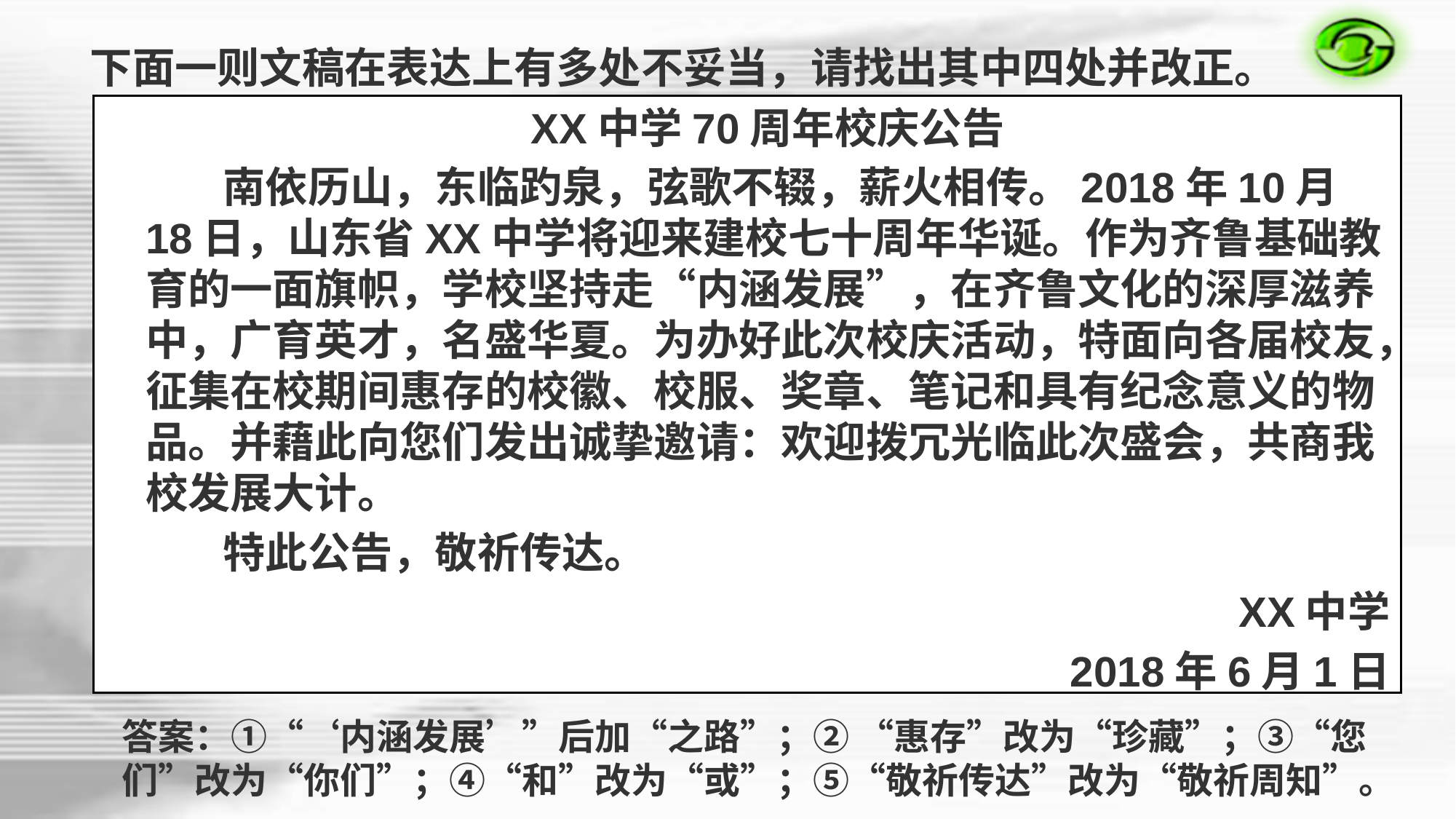

下面一则文稿在表达上有多处不妥当，请找出其中四处并改正。

XX中学70周年校庆公告
       南依历山，东临趵泉，弦歌不辍，薪火相传。2018年10月18日，山东省XX中学将迎来建校七十周年华诞。作为齐鲁基础教育的一面旗帜，学校坚持走“内涵发展”，在齐鲁文化的深厚滋养中，广育英才，名盛华夏。为办好此次校庆活动，特面向各届校友，征集在校期间惠存的校徽、校服、奖章、笔记和具有纪念意义的物品。并藉此向您们发出诚挚邀请：欢迎拨冗光临此次盛会，共商我校发展大计。
       特此公告，敬祈传达。
XX中学
2018年6月1日
答案：①“‘内涵发展’”后加“之路”；② “惠存”改为“珍藏”；③“您们”改为“你们”；④“和”改为“或”；⑤“敬祈传达”改为“敬祈周知”。